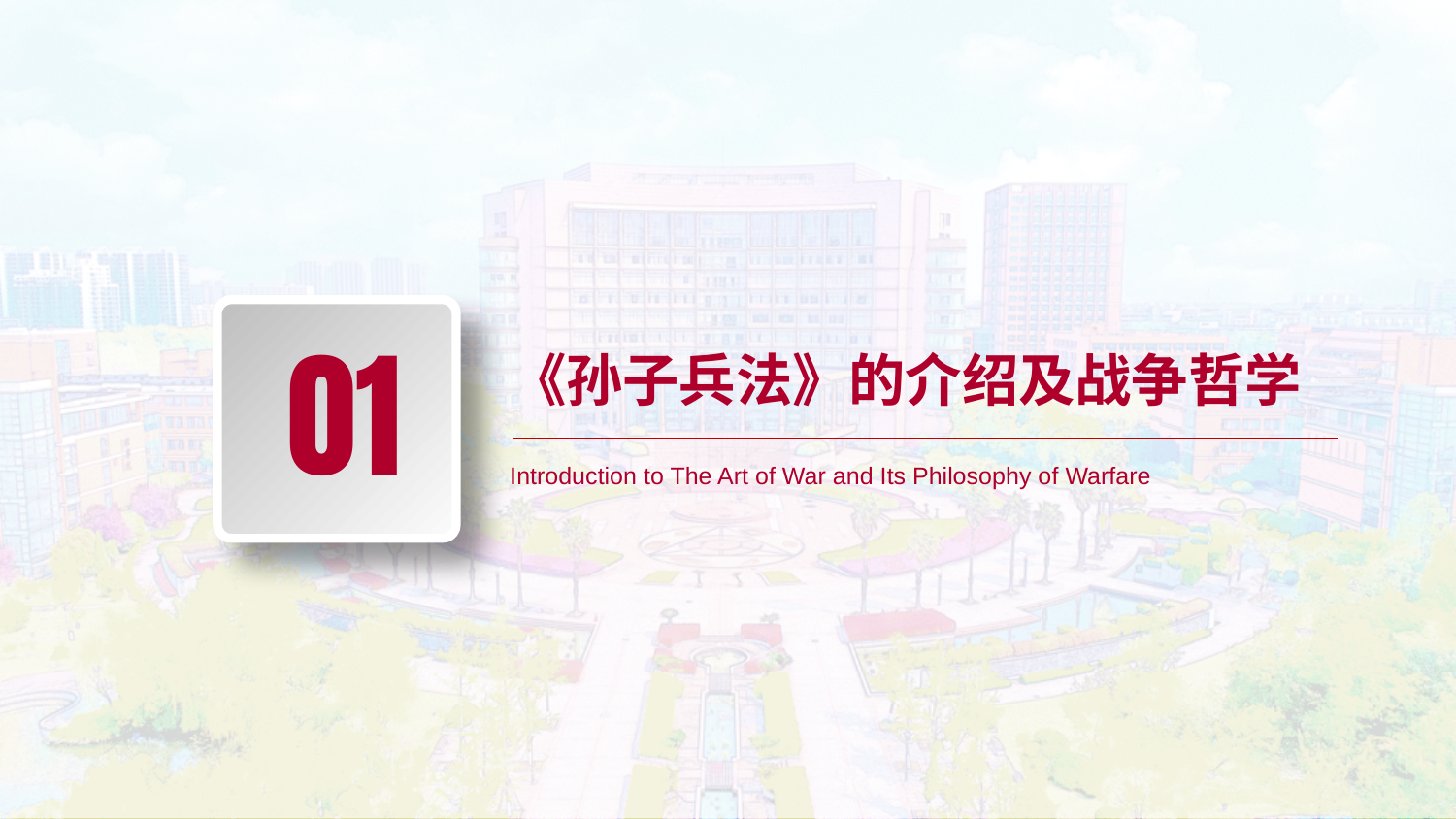

01
《孙子兵法》的介绍及战争哲学
Introduction to The Art of War and Its Philosophy of Warfare